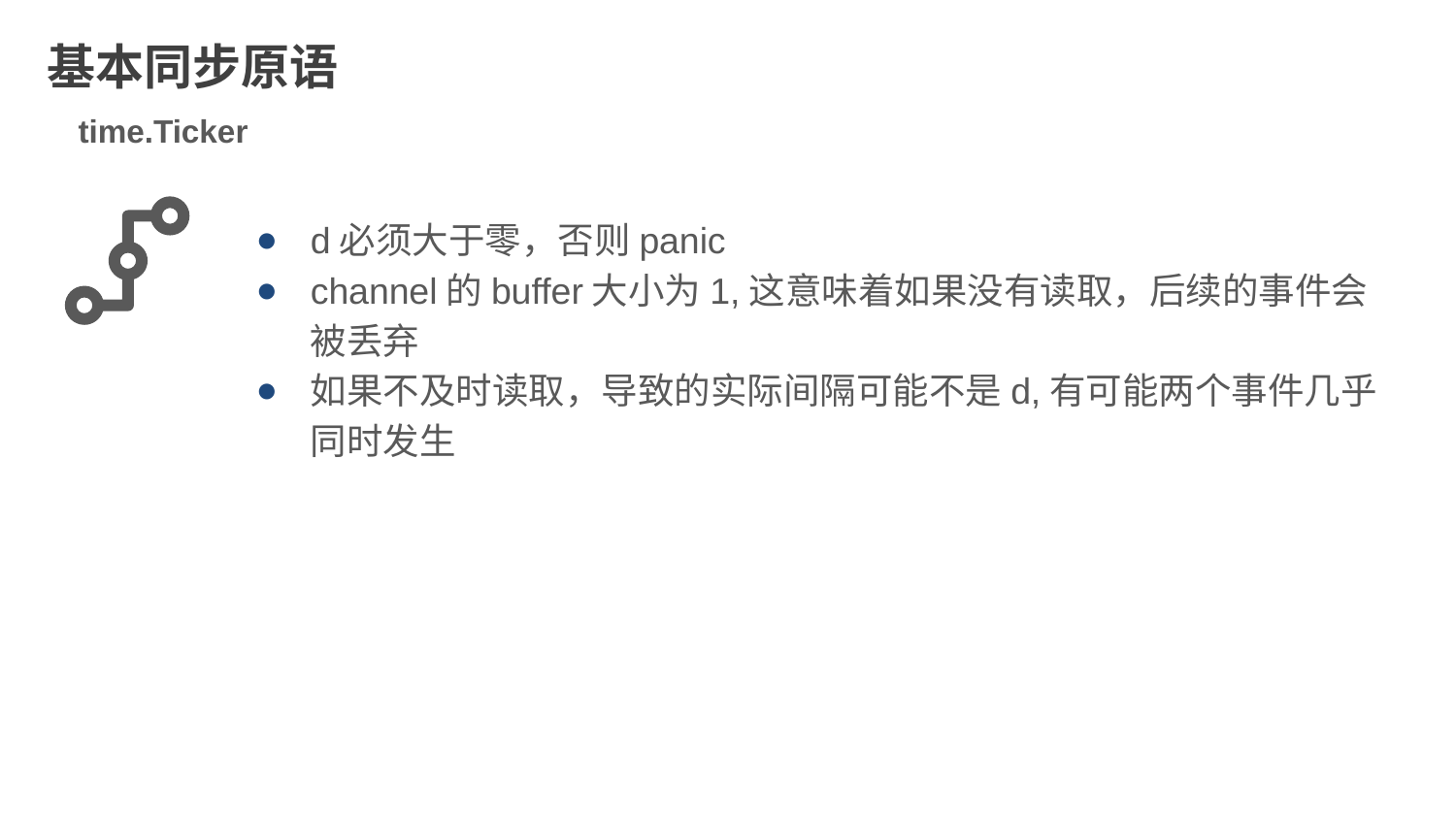

基本同步原语
time.Ticker
d必须大于零，否则panic
channel的buffer大小为1,这意味着如果没有读取，后续的事件会被丢弃
如果不及时读取，导致的实际间隔可能不是d,有可能两个事件几乎同时发生